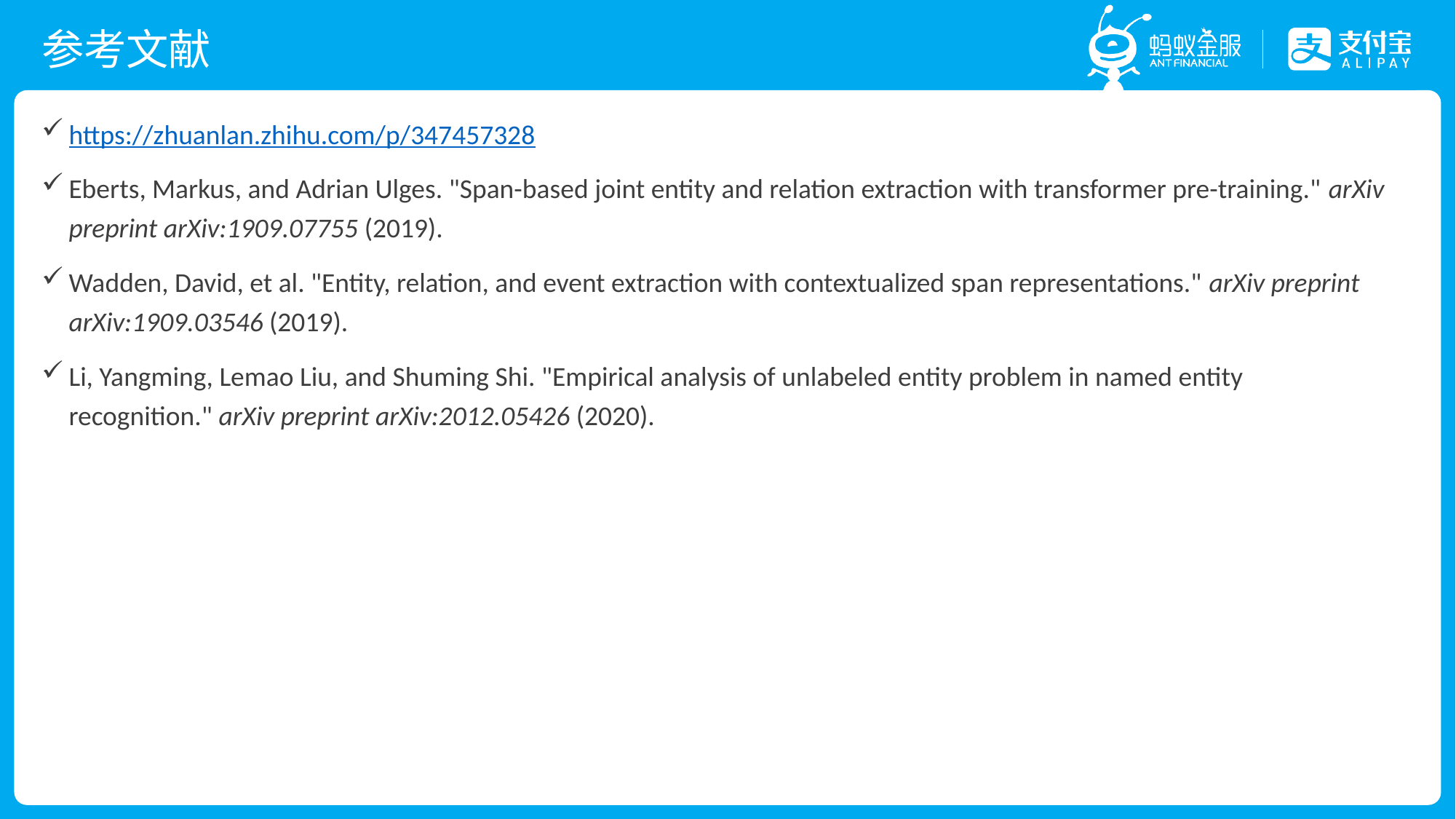

# 参考文献
https://zhuanlan.zhihu.com/p/347457328
Eberts, Markus, and Adrian Ulges. "Span-based joint entity and relation extraction with transformer pre-training." arXiv preprint arXiv:1909.07755 (2019).
Wadden, David, et al. "Entity, relation, and event extraction with contextualized span representations." arXiv preprint arXiv:1909.03546 (2019).
Li, Yangming, Lemao Liu, and Shuming Shi. "Empirical analysis of unlabeled entity problem in named entity recognition." arXiv preprint arXiv:2012.05426 (2020).